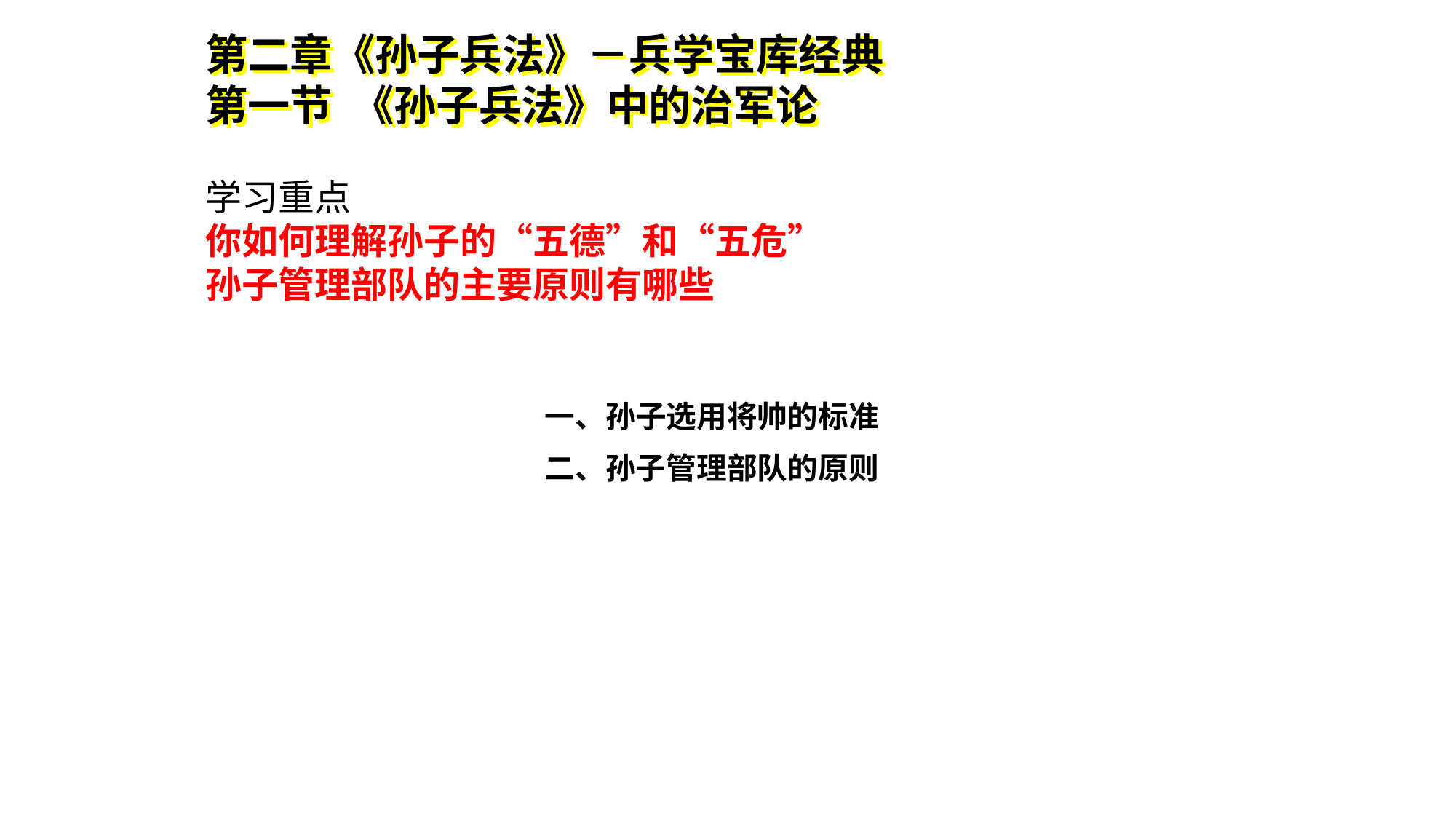

第二章《孙子兵法》－兵学宝库经典
第一节  《孙子兵法》中的治军论
学习重点
你如何理解孙子的“五德”和“五危”
孙子管理部队的主要原则有哪些
一、孙子选用将帅的标准
二、孙子管理部队的原则